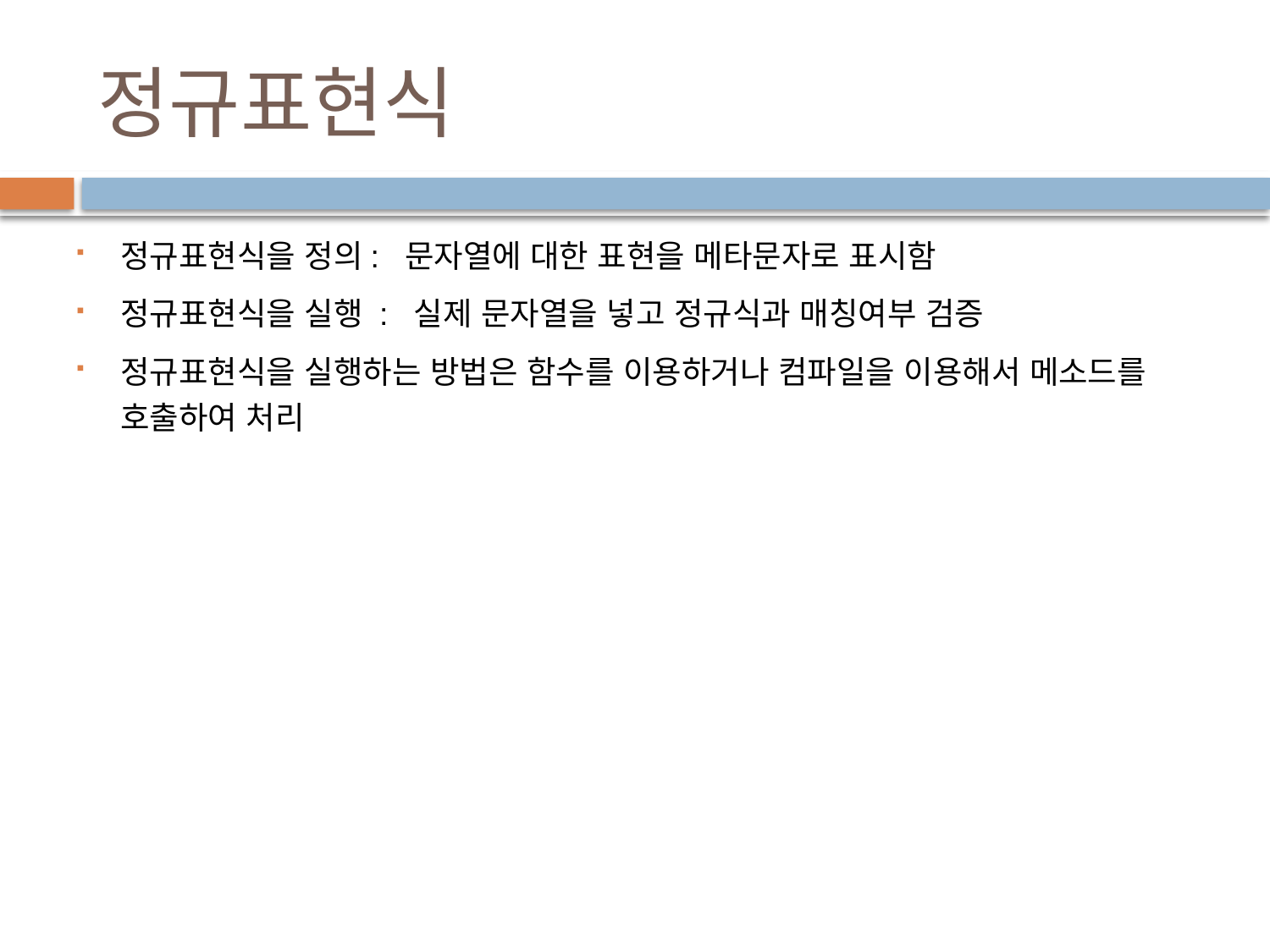

# 정규표현식
정규표현식을 정의:  문자열에 대한 표현을 메타문자로 표시함
정규표현식을 실행 :  실제 문자열을 넣고 정규식과 매칭여부 검증
정규표현식을 실행하는 방법은 함수를 이용하거나 컴파일을 이용해서 메소드를 호출하여 처리